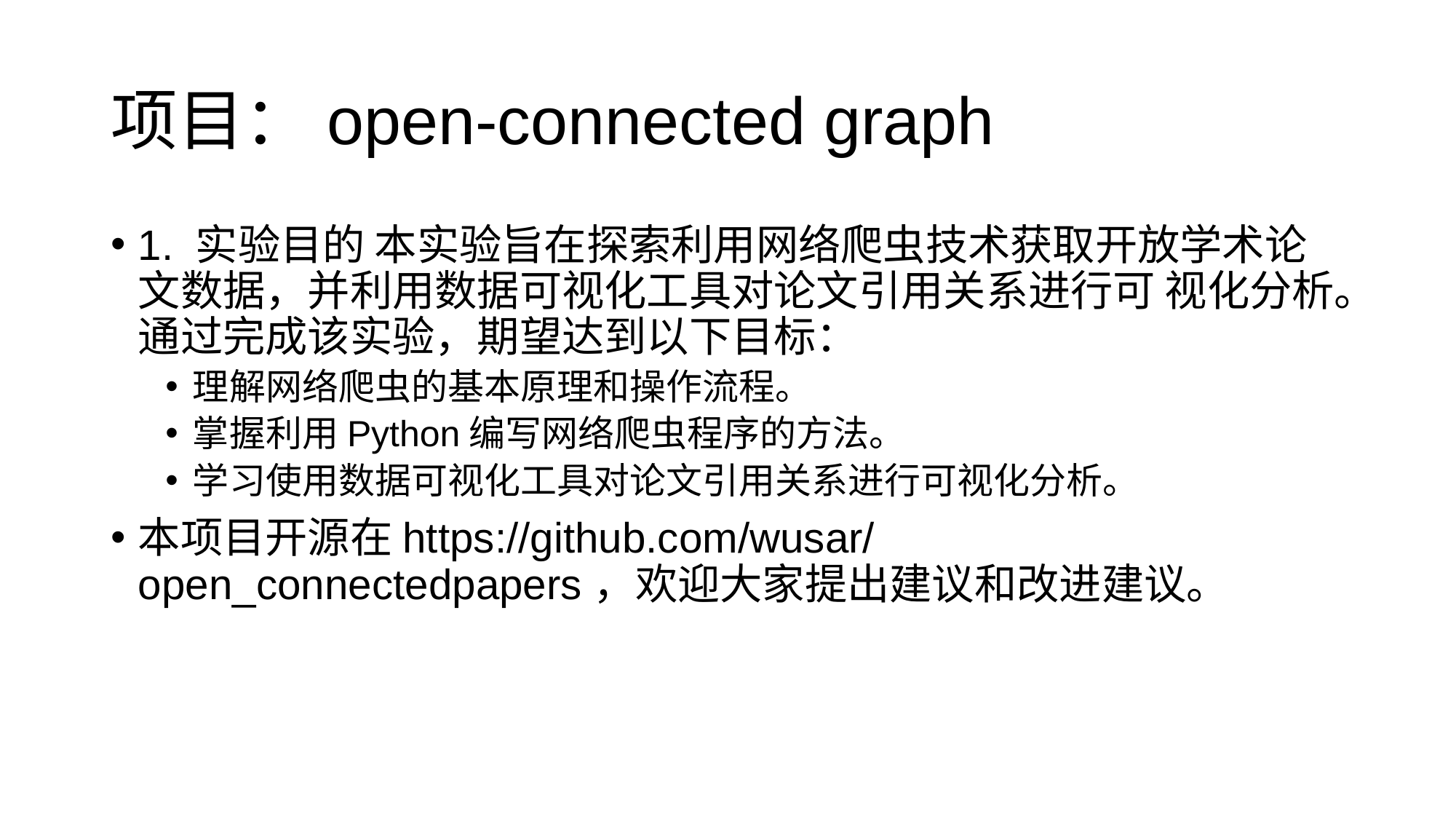

# 项目：open-connected graph
1. 实验目的 本实验旨在探索利用网络爬虫技术获取开放学术论文数据，并利用数据可视化工具对论文引用关系进行可 视化分析。通过完成该实验，期望达到以下目标：
理解网络爬虫的基本原理和操作流程。
掌握利用Python编写网络爬虫程序的方法。
学习使用数据可视化工具对论文引用关系进行可视化分析。
本项目开源在https://github.com/wusar/open_connectedpapers，欢迎大家提出建议和改进建议。